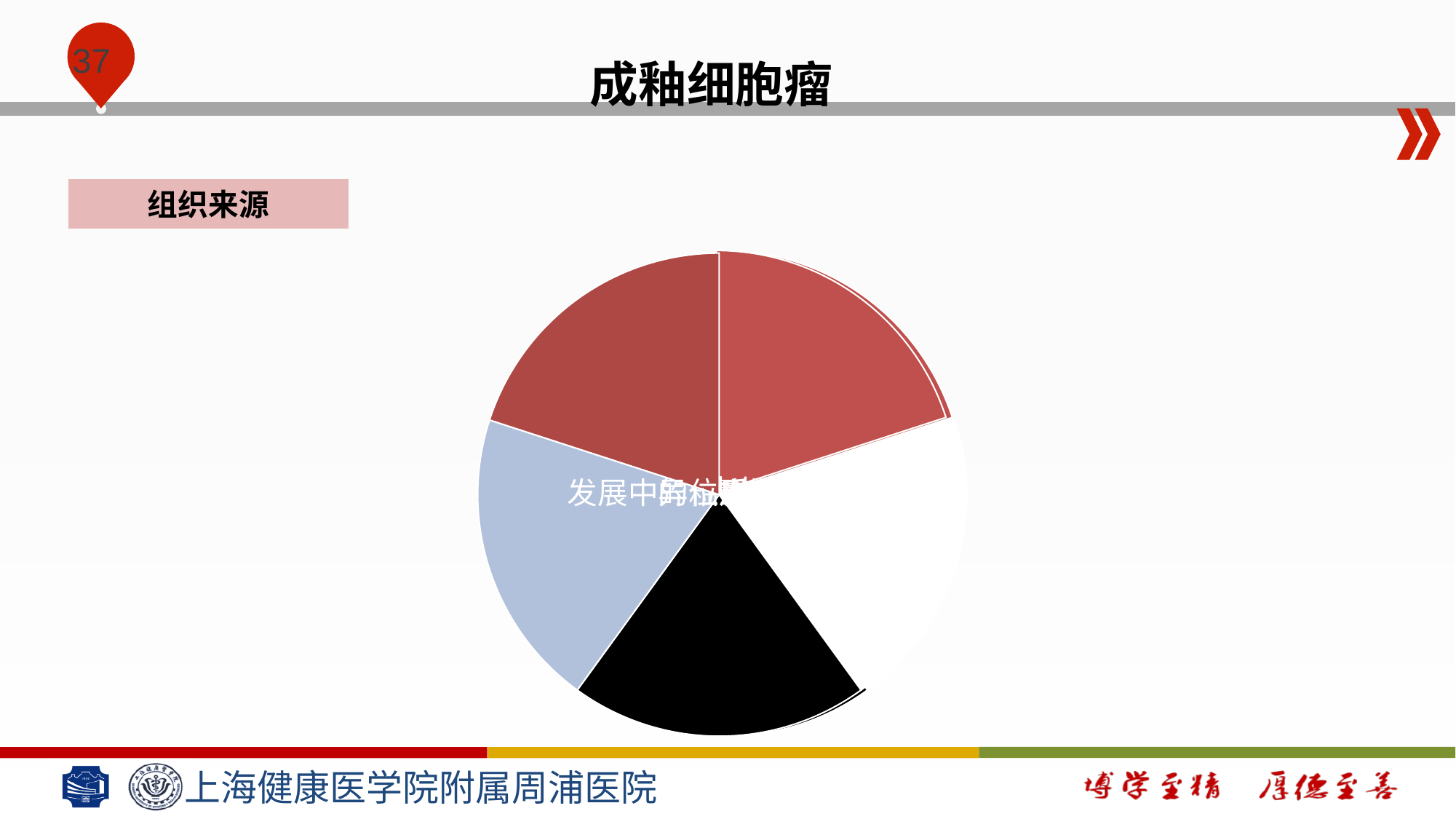

成釉细胞瘤
组织来源
牙源性上皮
牙源性囊肿上皮
口腔黏膜上皮基底细胞
发展中的釉质发育障碍
异位上皮
牙源性上皮
牙源性囊肿上皮
口腔黏膜上皮基底细胞
发展中的釉质发育障碍
异位上皮